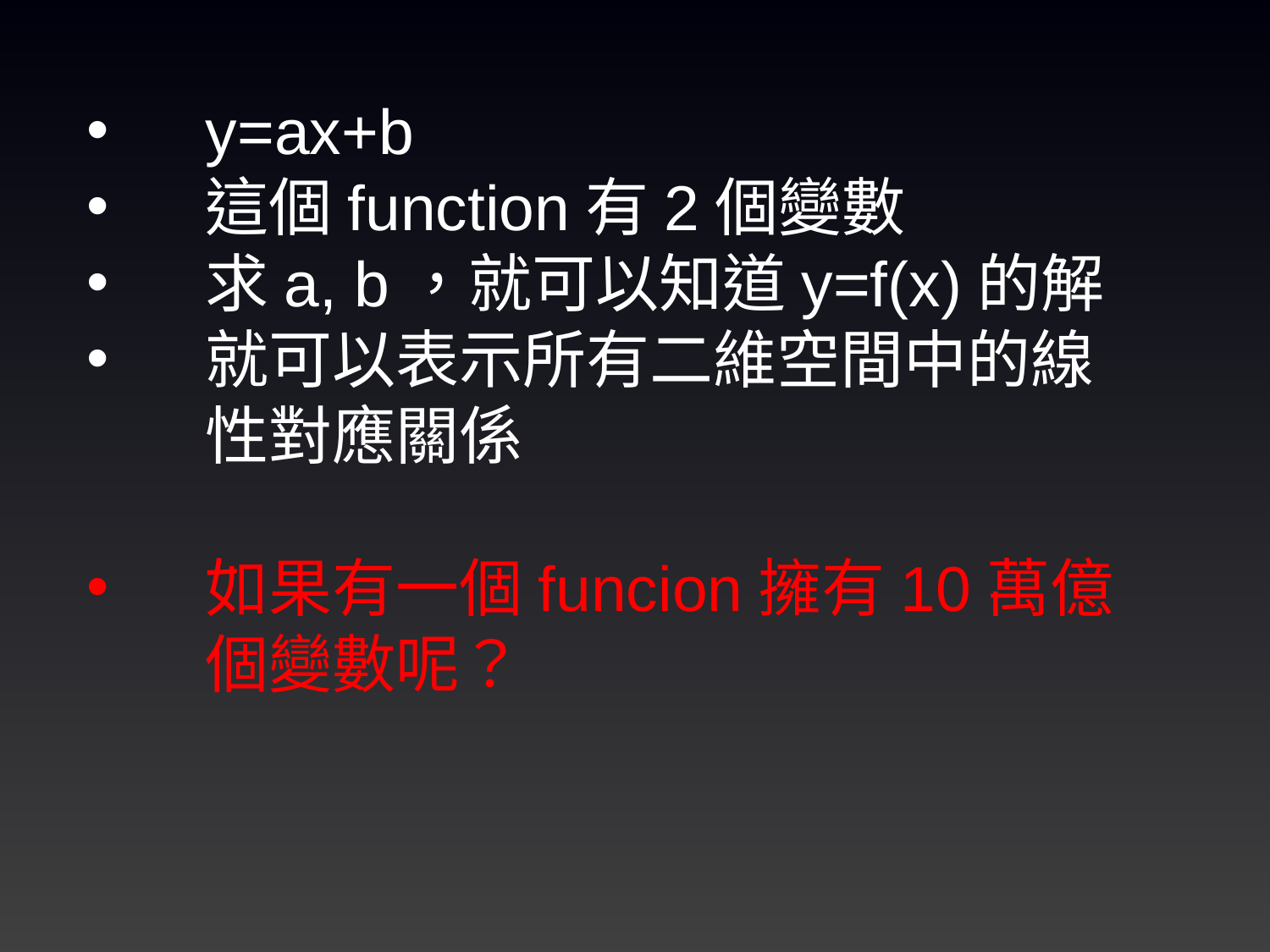

y=ax+b
這個function有2個變數
求a, b，就可以知道y=f(x)的解
就可以表示所有二維空間中的線性對應關係

如果有一個funcion擁有10萬億個變數呢？